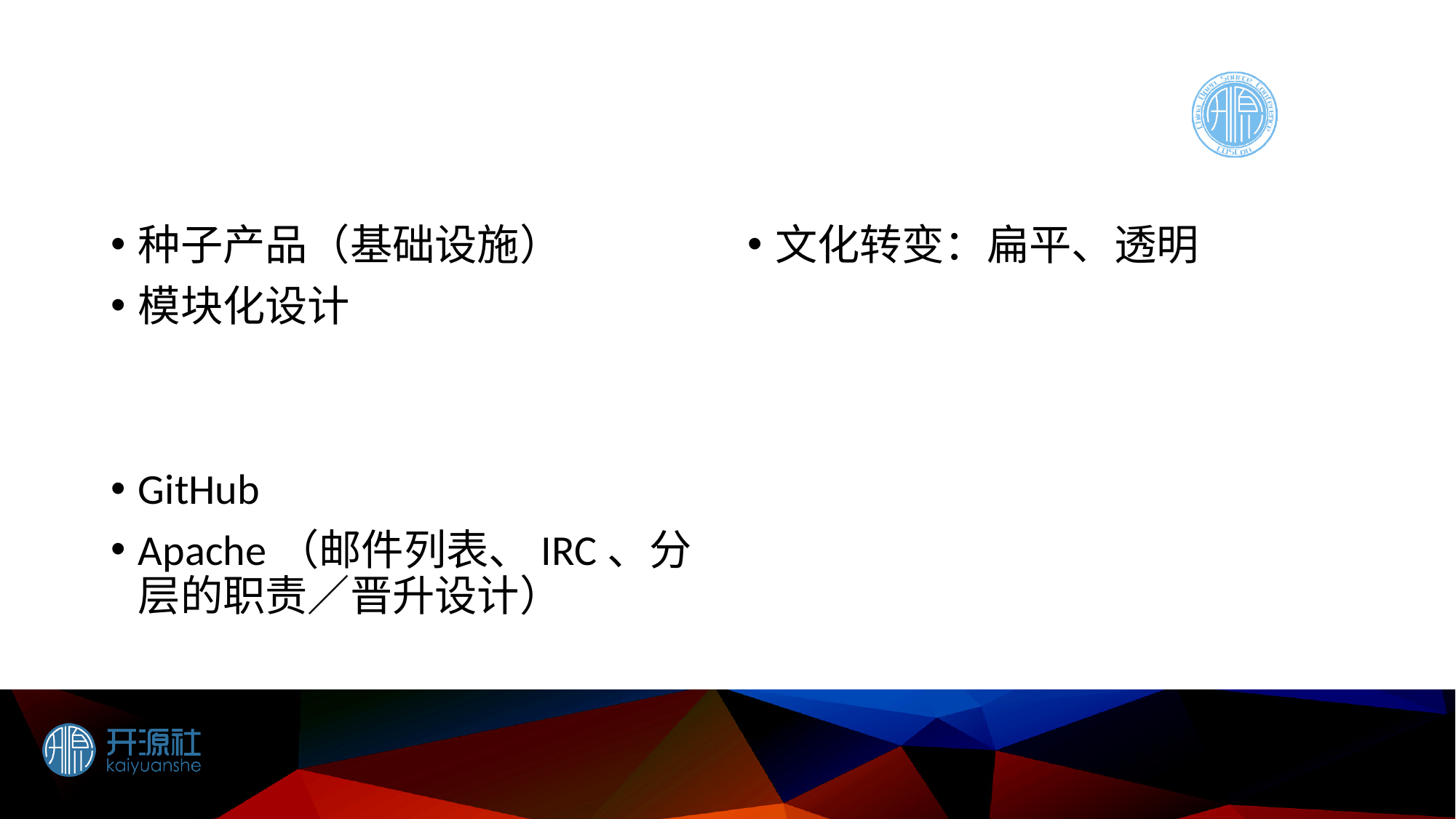

#
种子产品（基础设施）
模块化设计

GitHub
Apache（邮件列表、IRC、分层的职责／晋升设计）
文化转变：扁平、透明